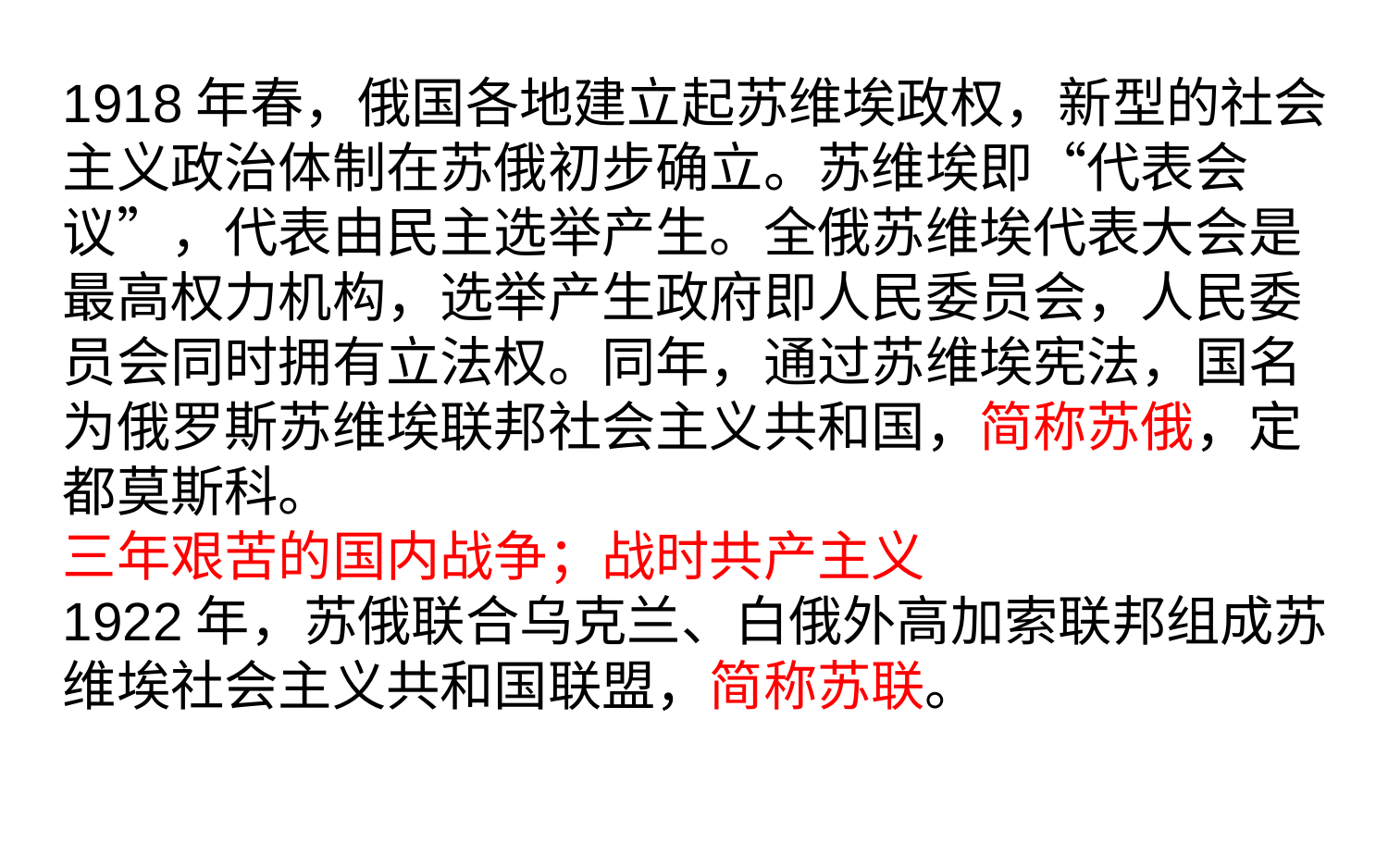

1918年春，俄国各地建立起苏维埃政权，新型的社会主义政治体制在苏俄初步确立。苏维埃即“代表会议”，代表由民主选举产生。全俄苏维埃代表大会是最高权力机构，选举产生政府即人民委员会，人民委员会同时拥有立法权。同年，通过苏维埃宪法，国名为俄罗斯苏维埃联邦社会主义共和国，简称苏俄，定都莫斯科。
三年艰苦的国内战争；战时共产主义
1922年，苏俄联合乌克兰、白俄外高加索联邦组成苏维埃社会主义共和国联盟，简称苏联。